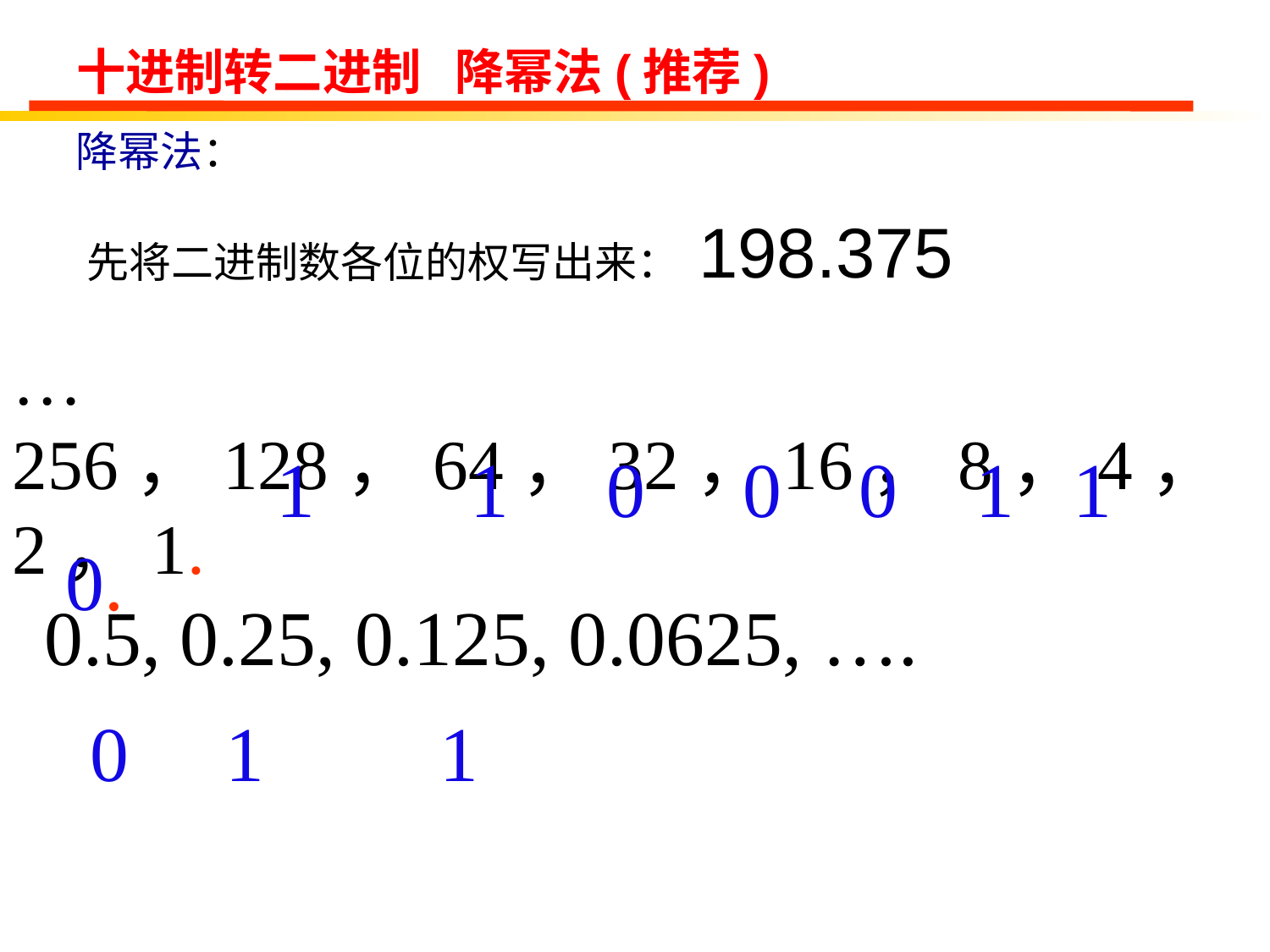

# 十进制转二进制   降幂法(推荐)

降幂法：
先将二进制数各位的权写出来： 198.375
…256，128，64，32，16，8，4，2，1.
            1        1     0     0    0    1   1   0.
0.5, 0.25, 0.125, 0.0625, ….
  0     1         1